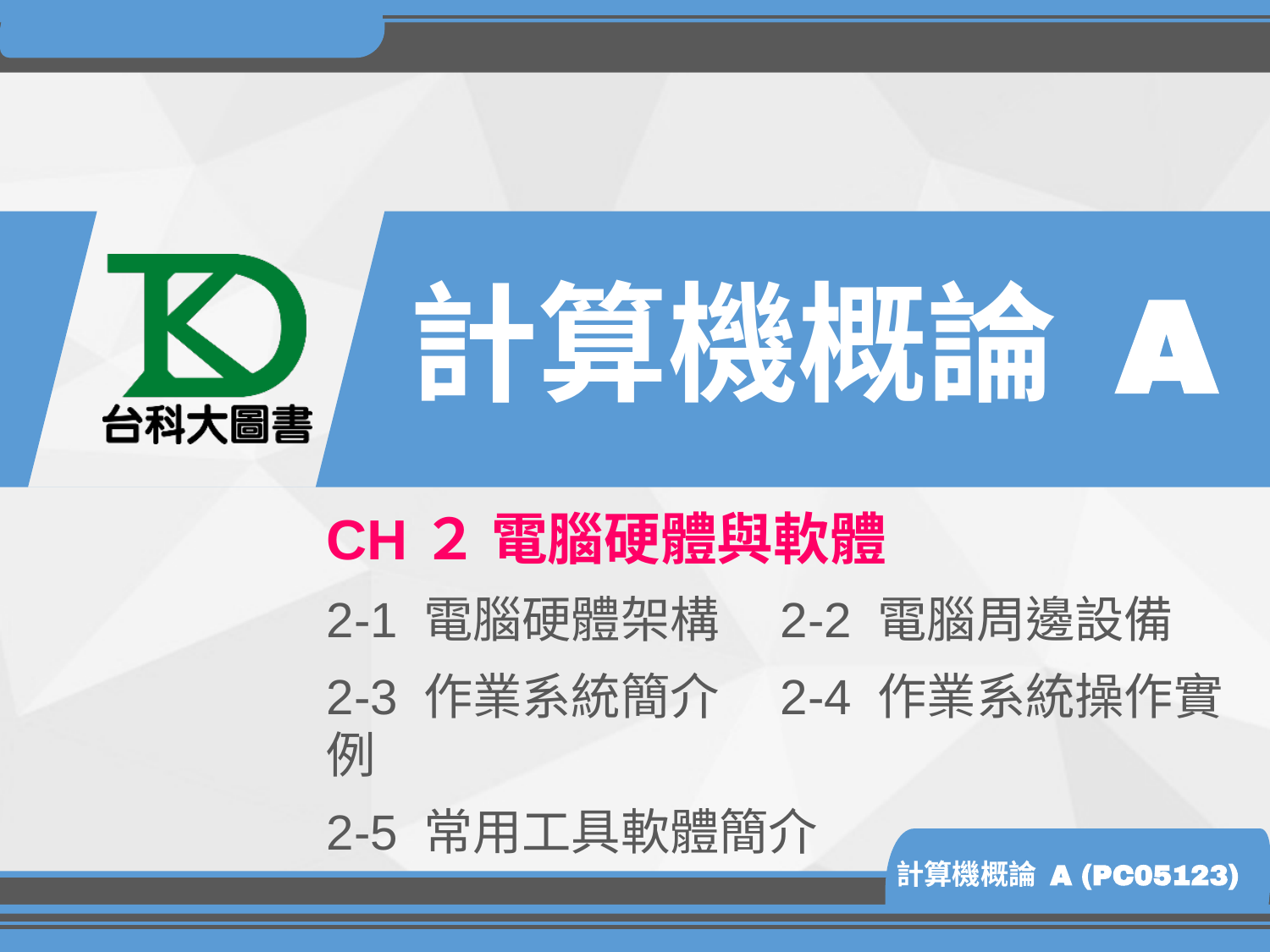

# 計算機概論 A
CH２ 電腦硬體與軟體
2-1 電腦硬體架構　2-2 電腦周邊設備
2-3 作業系統簡介　2-4 作業系統操作實例
2-5 常用工具軟體簡介
計算機概論 A (PC05123)